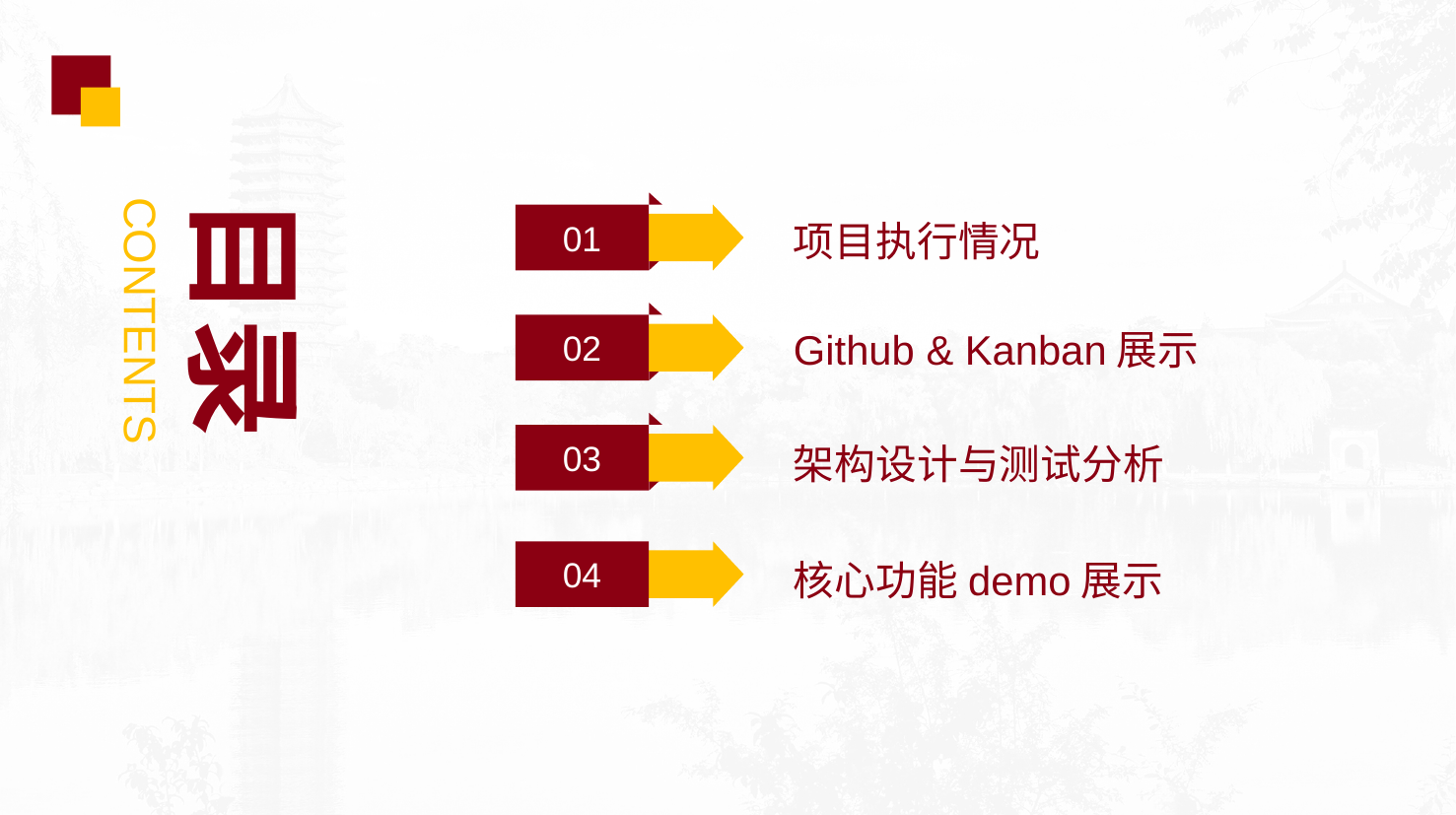

目录

01

项目执行情况

CONTENTS

02

Github & Kanban展示

03

架构设计与测试分析

04

核心功能demo展示